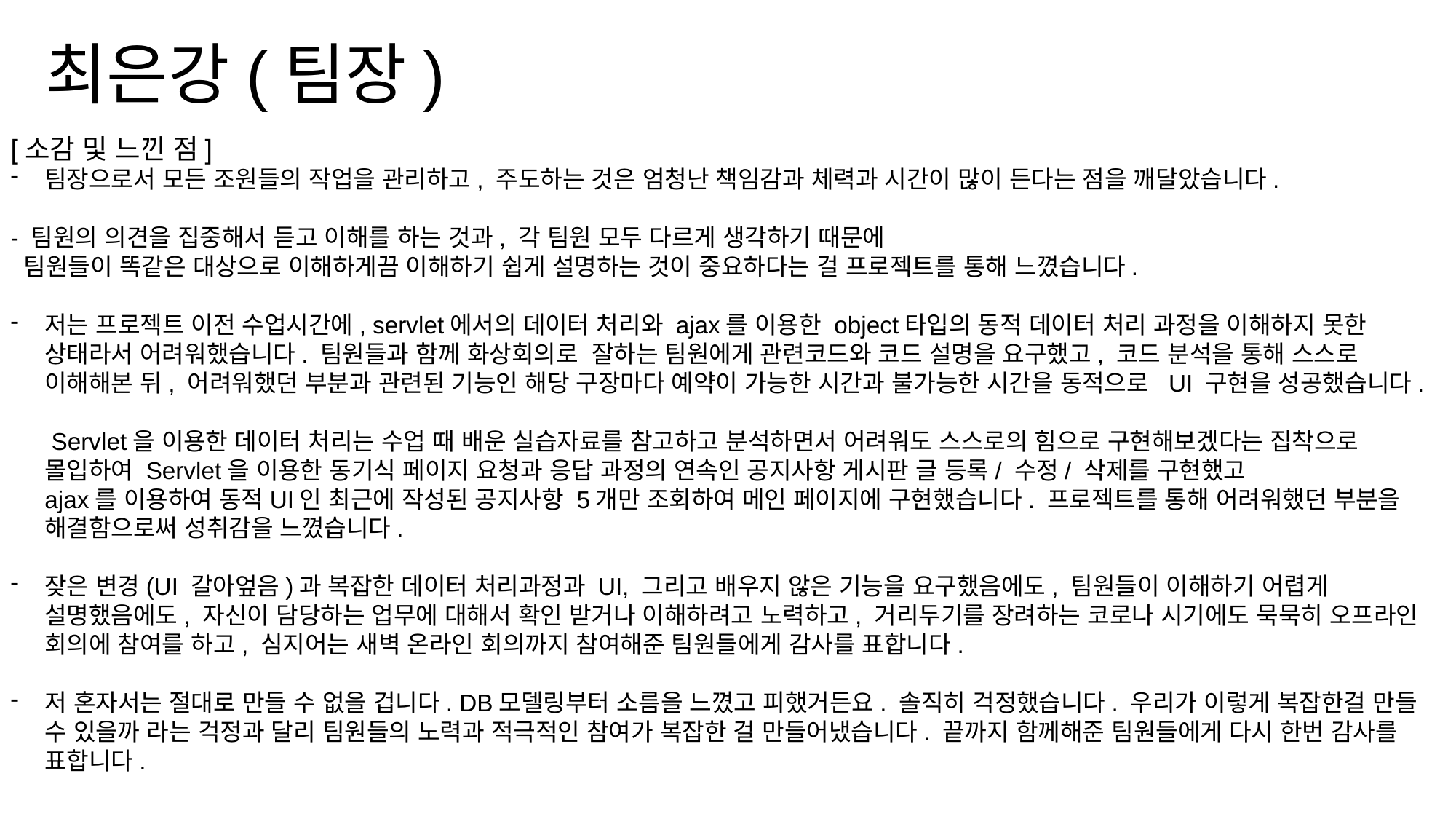

# 최은강(팀장)
[소감 및 느낀 점]
팀장으로서 모든 조원들의 작업을 관리하고, 주도하는 것은 엄청난 책임감과 체력과 시간이 많이 든다는 점을 깨달았습니다.

- 팀원의 의견을 집중해서 듣고 이해를 하는 것과, 각 팀원 모두 다르게 생각하기 때문에
  팀원들이 똑같은 대상으로 이해하게끔 이해하기 쉽게 설명하는 것이 중요하다는 걸 프로젝트를 통해 느꼈습니다.

저는 프로젝트 이전 수업시간에, servlet에서의 데이터 처리와 ajax를 이용한 object타입의 동적 데이터 처리 과정을 이해하지 못한 상태라서 어려워했습니다. 팀원들과 함께 화상회의로  잘하는 팀원에게 관련코드와 코드 설명을 요구했고, 코드 분석을 통해 스스로 이해해본 뒤, 어려워했던 부분과 관련된 기능인 해당 구장마다 예약이 가능한 시간과 불가능한 시간을 동적으로  UI 구현을 성공했습니다.
 Servlet을 이용한 데이터 처리는 수업 때 배운 실습자료를 참고하고 분석하면서 어려워도 스스로의 힘으로 구현해보겠다는 집착으로 몰입하여 Servlet을 이용한 동기식 페이지 요청과 응답 과정의 연속인 공지사항 게시판 글 등록/ 수정/ 삭제를 구현했고
ajax를 이용하여 동적UI인 최근에 작성된 공지사항 5개만 조회하여 메인 페이지에 구현했습니다. 프로젝트를 통해 어려워했던 부분을 해결함으로써 성취감을 느꼈습니다.

잦은 변경(UI 갈아엎음)과 복잡한 데이터 처리과정과 UI, 그리고 배우지 않은 기능을 요구했음에도, 팀원들이 이해하기 어렵게 설명했음에도, 자신이 담당하는 업무에 대해서 확인 받거나 이해하려고 노력하고, 거리두기를 장려하는 코로나 시기에도 묵묵히 오프라인 회의에 참여를 하고, 심지어는 새벽 온라인 회의까지 참여해준 팀원들에게 감사를 표합니다.

저 혼자서는 절대로 만들 수 없을 겁니다. DB모델링부터 소름을 느꼈고 피했거든요. 솔직히 걱정했습니다. 우리가 이렇게 복잡한걸 만들 수 있을까 라는 걱정과 달리 팀원들의 노력과 적극적인 참여가 복잡한 걸 만들어냈습니다. 끝까지 함께해준 팀원들에게 다시 한번 감사를 표합니다.